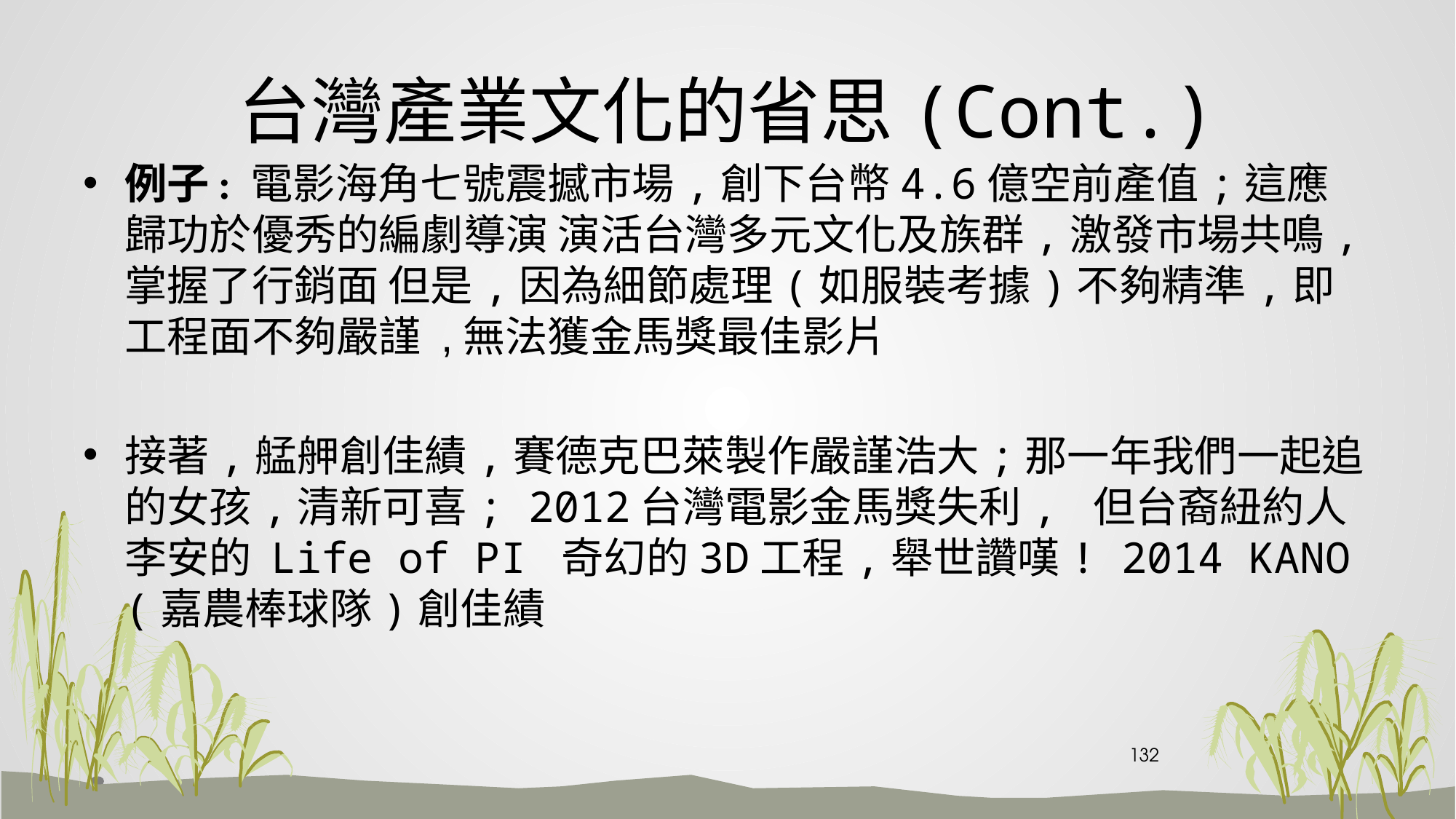

# 台灣產業文化的省思(Cont.)
例子: 電影海角七號震撼市場,創下台幣4.6億空前產值;這應歸功於優秀的編劇導演 演活台灣多元文化及族群,激發市場共鳴,掌握了行銷面 但是,因為細節處理(如服裝考據)不夠精準,即工程面不夠嚴謹 ,無法獲金馬獎最佳影片

接著,艋舺創佳績,賽德克巴萊製作嚴謹浩大;那一年我們一起追的女孩,清新可喜; 2012台灣電影金馬獎失利, 但台裔紐約人李安的 Life of PI 奇幻的3D工程,舉世讚嘆! 2014 KANO (嘉農棒球隊)創佳績

132